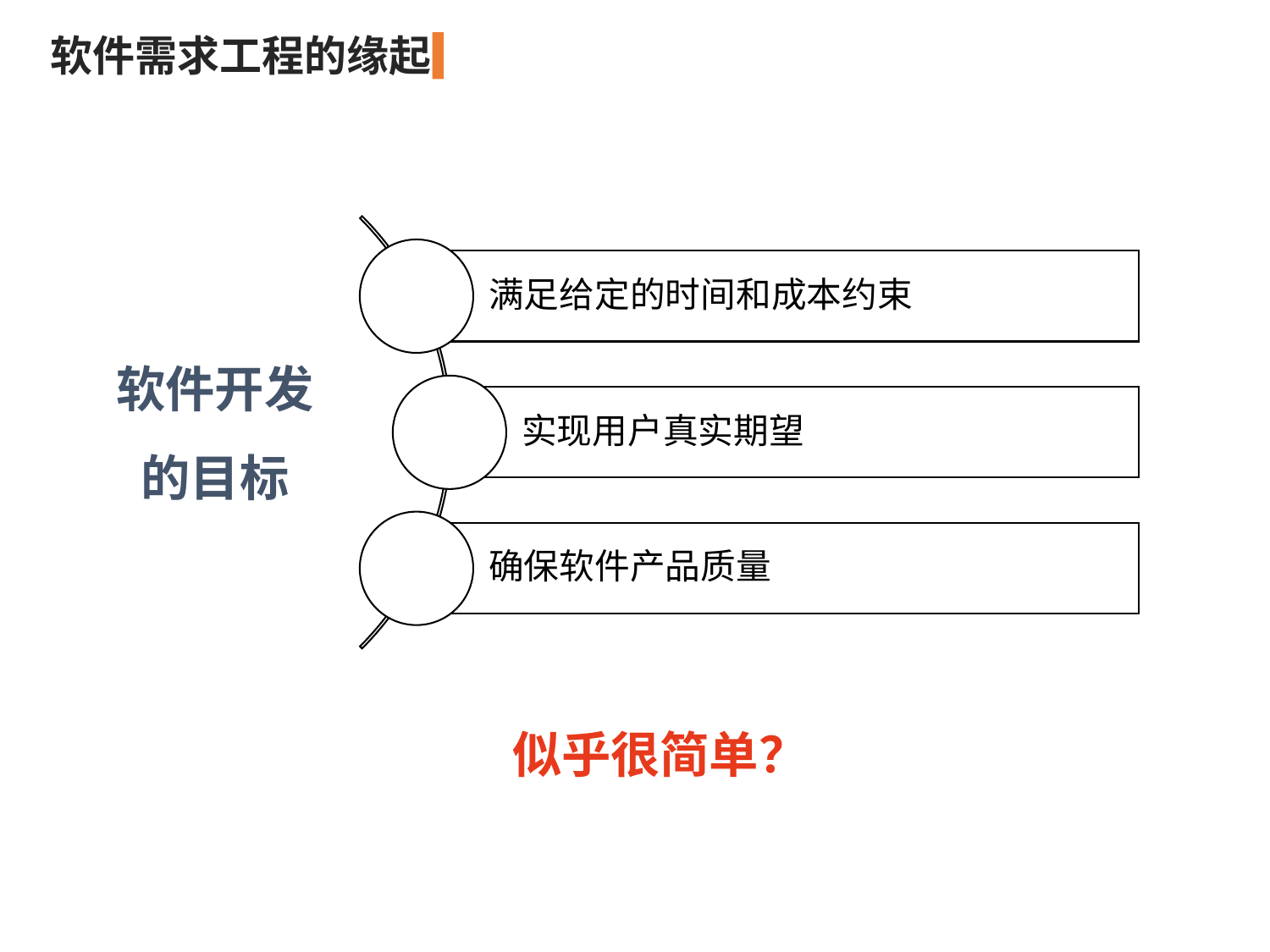

软件需求工程的缘起

满足给定的时间和成本约束
实现用户真实期望
确保软件产品质量
软件开发的目标
似乎很简单？